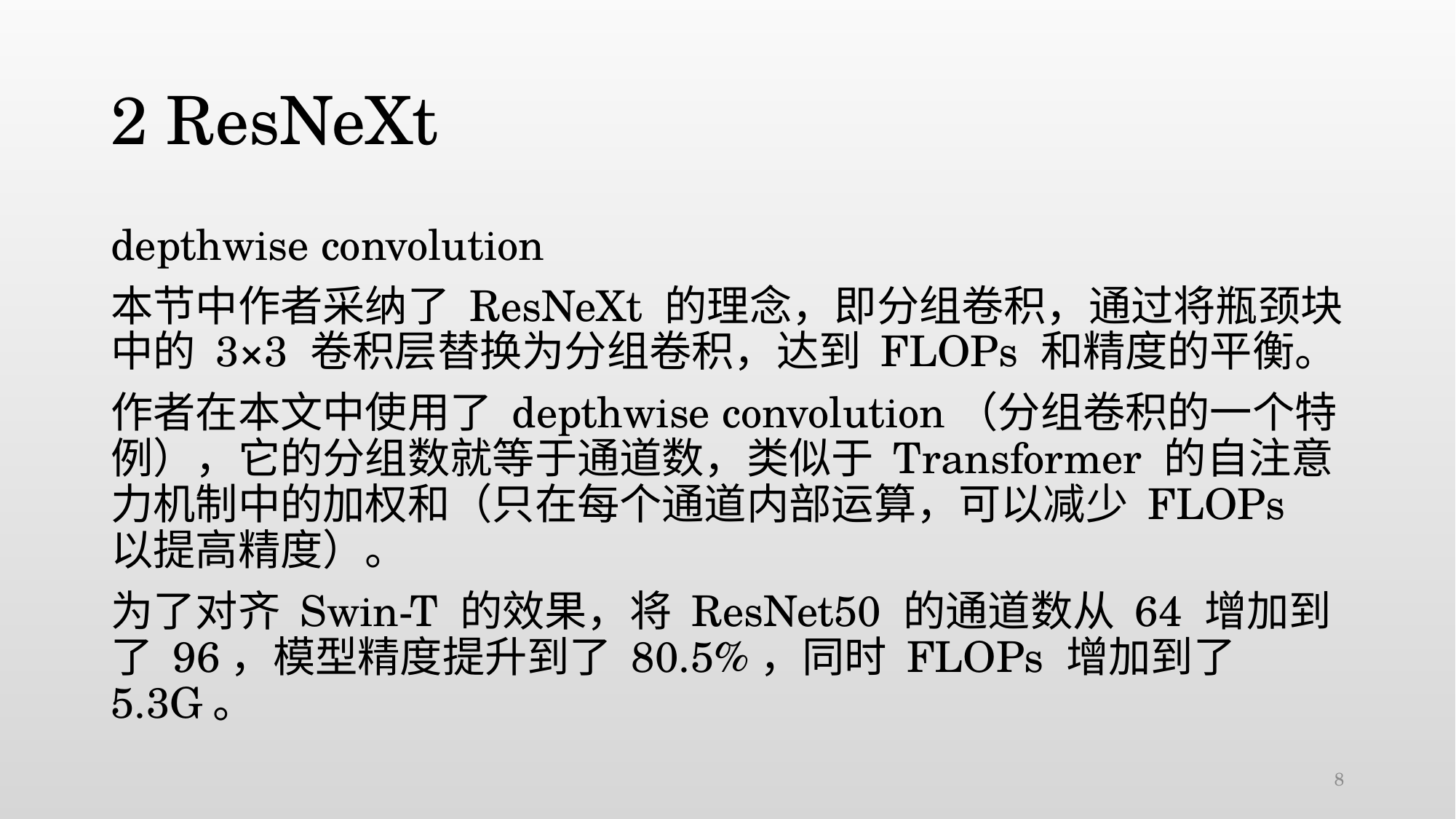

# 2 ResNeXt
depthwise convolution
本节中作者采纳了 ResNeXt 的理念，即分组卷积，通过将瓶颈块中的 3×3 卷积层替换为分组卷积，达到 FLOPs 和精度的平衡。
作者在本文中使用了 depthwise convolution（分组卷积的一个特例），它的分组数就等于通道数，类似于 Transformer 的自注意力机制中的加权和（只在每个通道内部运算，可以减少 FLOPs 以提高精度）。
为了对齐 Swin-T 的效果，将 ResNet50 的通道数从 64 增加到了 96，模型精度提升到了 80.5%，同时 FLOPs 增加到了 5.3G。
8